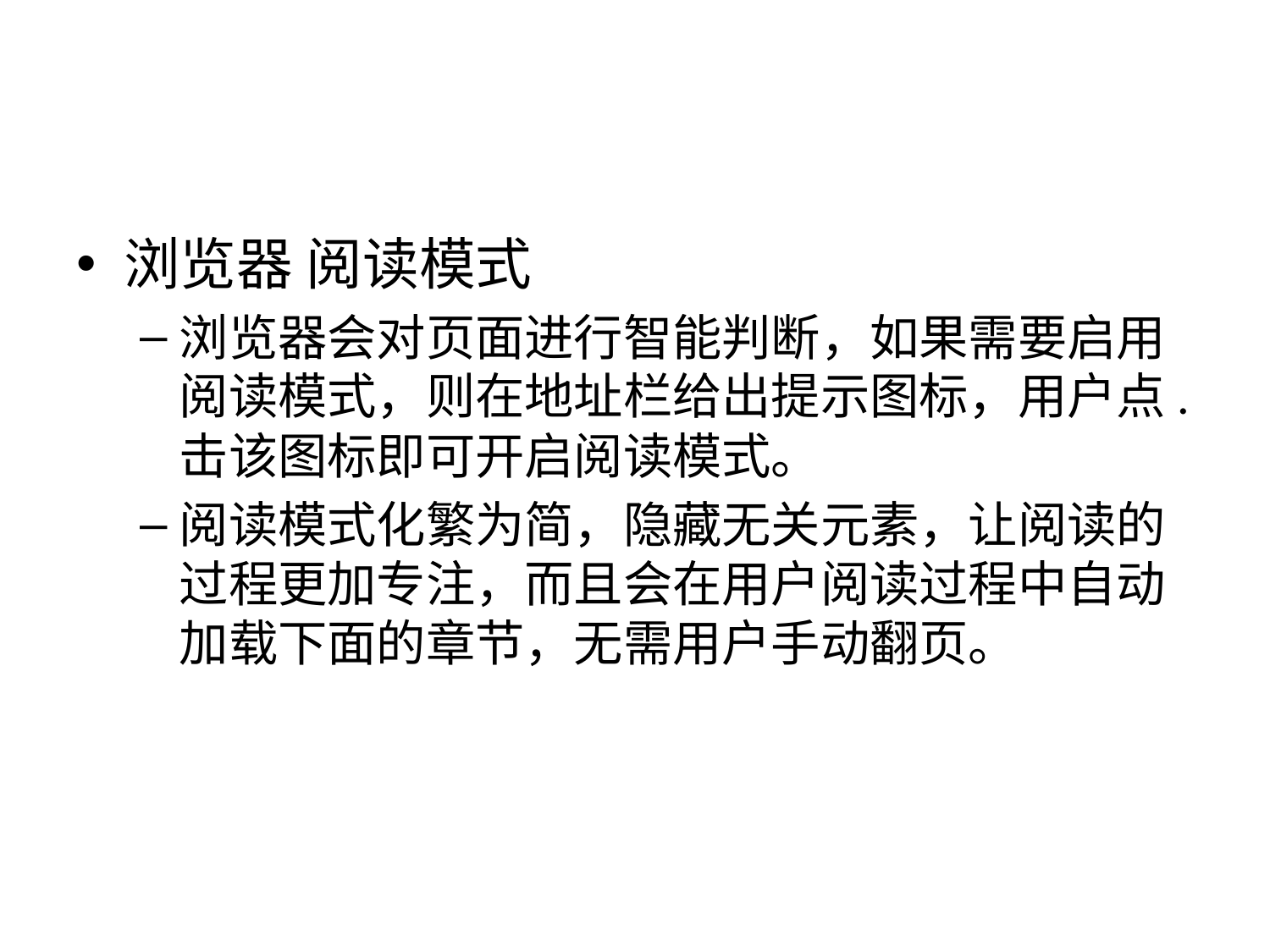

#
浏览器 阅读模式
浏览器会对页面进行智能判断，如果需要启用阅读模式，则在地址栏给出提示图标，用户点.击该图标即可开启阅读模式。
阅读模式化繁为简，隐藏无关元素，让阅读的过程更加专注，而且会在用户阅读过程中自动加载下面的章节，无需用户手动翻页。